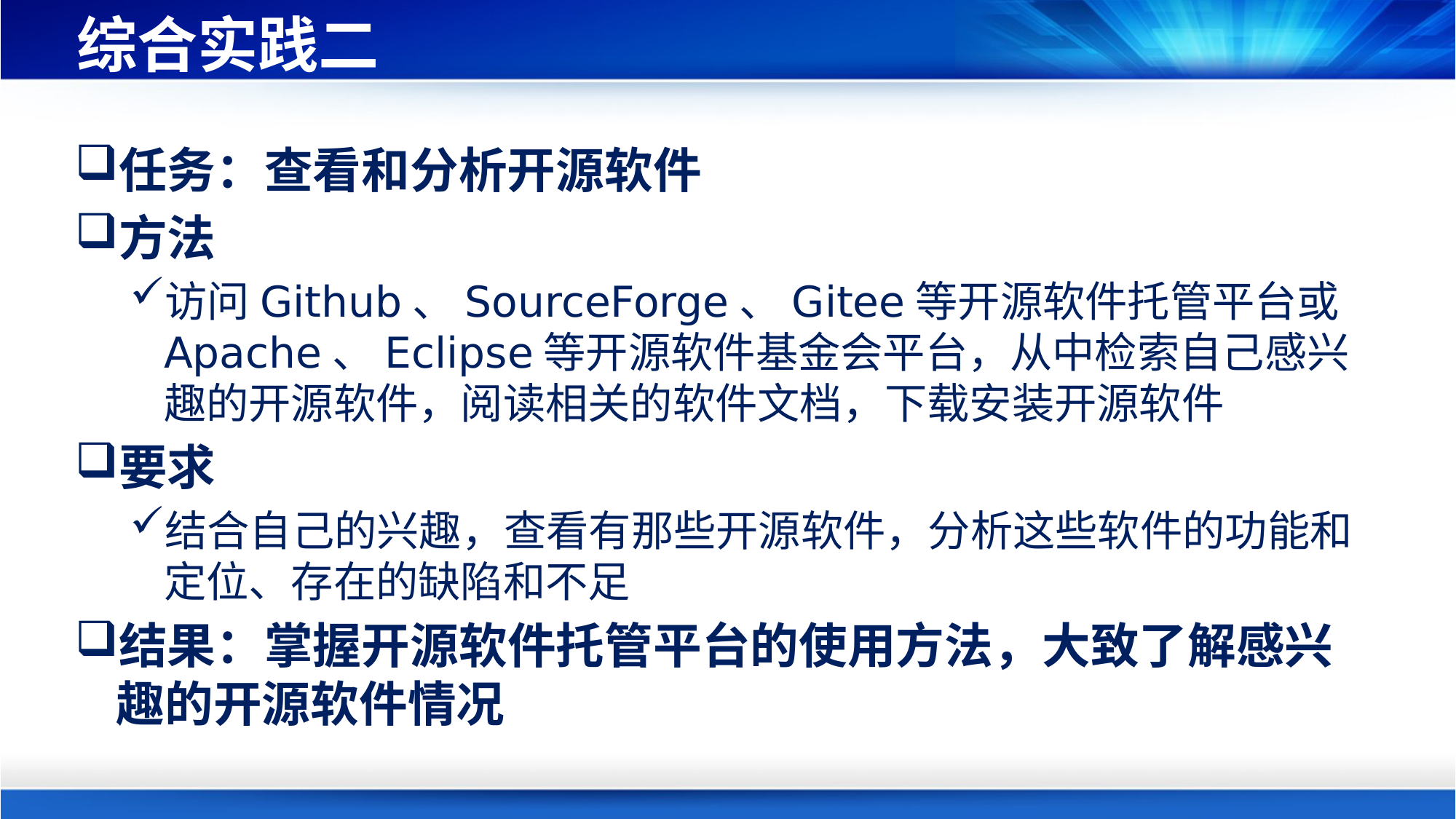

# 综合实践二
任务：查看和分析开源软件
方法
访问Github、SourceForge、Gitee等开源软件托管平台或Apache、Eclipse等开源软件基金会平台，从中检索自己感兴趣的开源软件，阅读相关的软件文档，下载安装开源软件
要求
结合自己的兴趣，查看有那些开源软件，分析这些软件的功能和定位、存在的缺陷和不足
结果：掌握开源软件托管平台的使用方法，大致了解感兴趣的开源软件情况